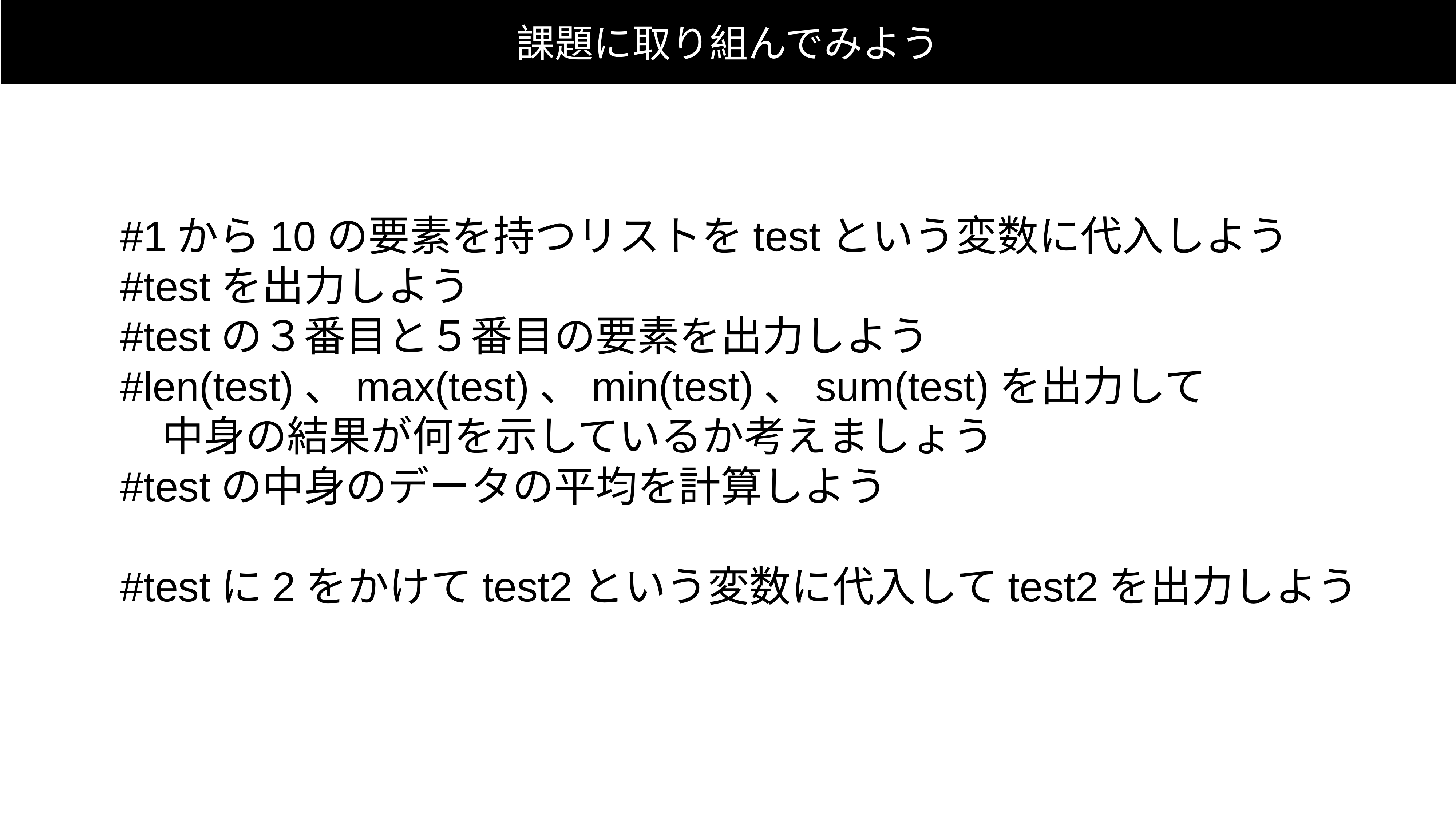

課題に取り組んでみよう
#1から10の要素を持つリストをtestという変数に代入しよう
#testを出力しよう
#testの３番目と５番目の要素を出力しよう
#len(test)、max(test)、min(test)、sum(test)を出力して
　中身の結果が何を示しているか考えましょう
#testの中身のデータの平均を計算しよう

#testに2をかけてtest2という変数に代入してtest2を出力しよう